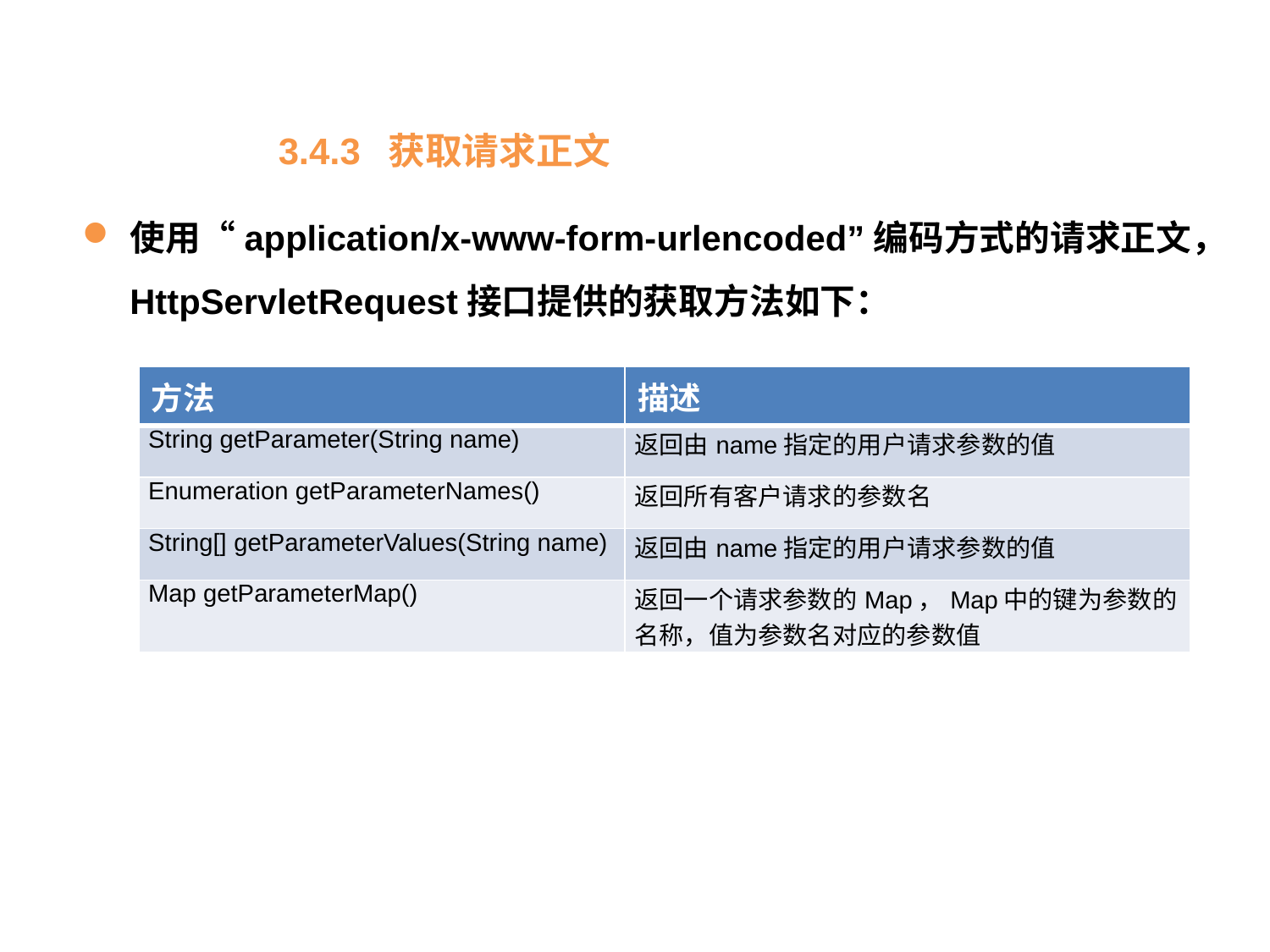

# 3.4.3  获取请求正文
使用“application/x-www-form-urlencoded”编码方式的请求正文，HttpServletRequest接口提供的获取方法如下：
| 方法 | 描述 |
| --- | --- |
| String getParameter(String name) | 返回由name指定的用户请求参数的值 |
| Enumeration getParameterNames() | 返回所有客户请求的参数名 |
| String[] getParameterValues(String name) | 返回由name指定的用户请求参数的值 |
| Map getParameterMap() | 返回一个请求参数的Map，Map中的键为参数的名称，值为参数名对应的参数值 |